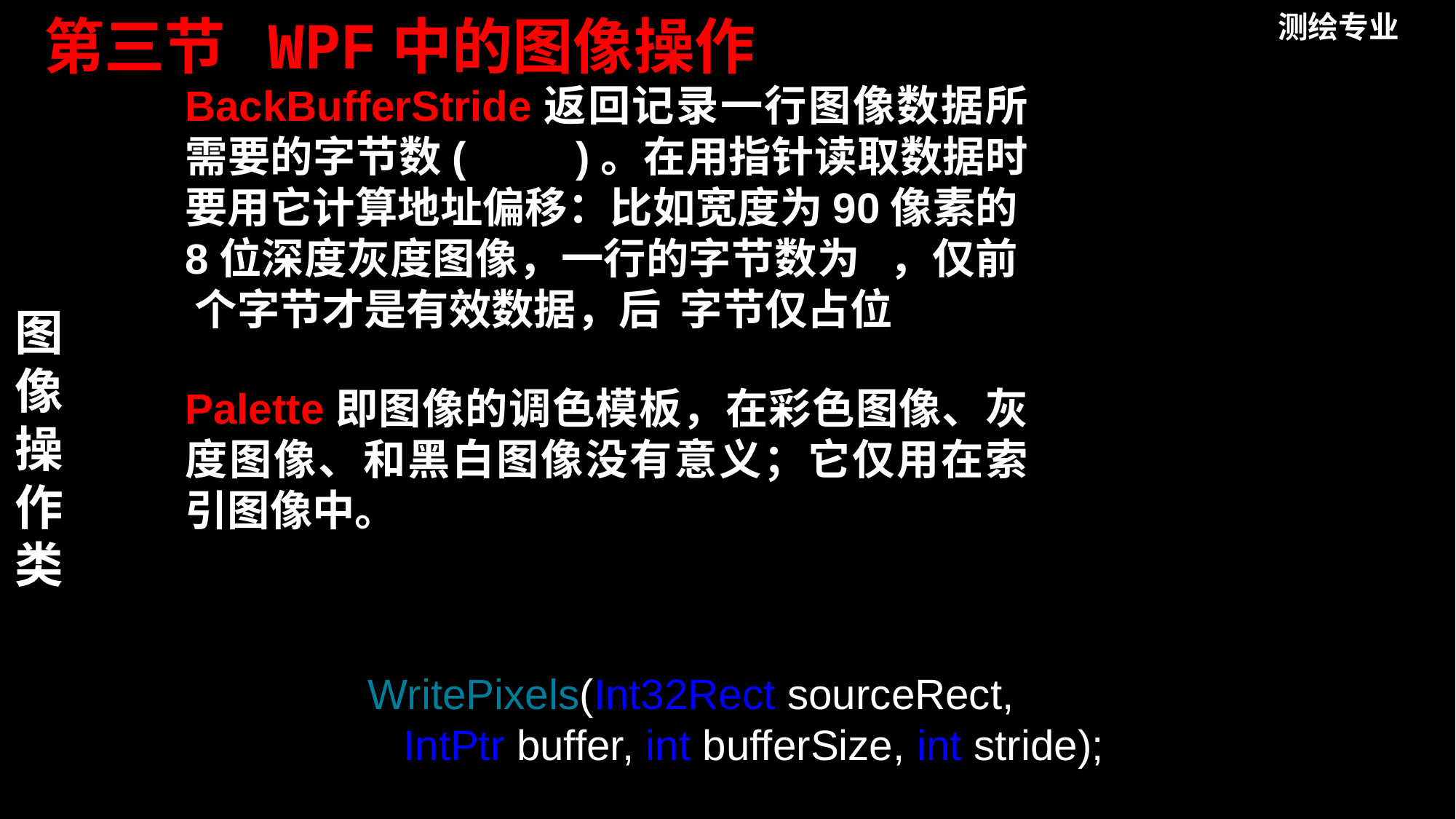

第三节  WPF中的图像操作
测绘专业
BackBufferStride返回记录一行图像数据所需要的字节数(         )。在用指针读取数据时要用它计算地址偏移：比如宽度为90像素的8位深度灰度图像，一行的字节数为   ，仅前   个字节才是有效数据，后  字节仅占位。
图像操作类
Palette即图像的调色模板，在彩色图像、灰度图像、和黑白图像没有意义；它仅用在索引图像中。
WritePixels(Int32Rect sourceRect,
   IntPtr buffer, int bufferSize, int stride);